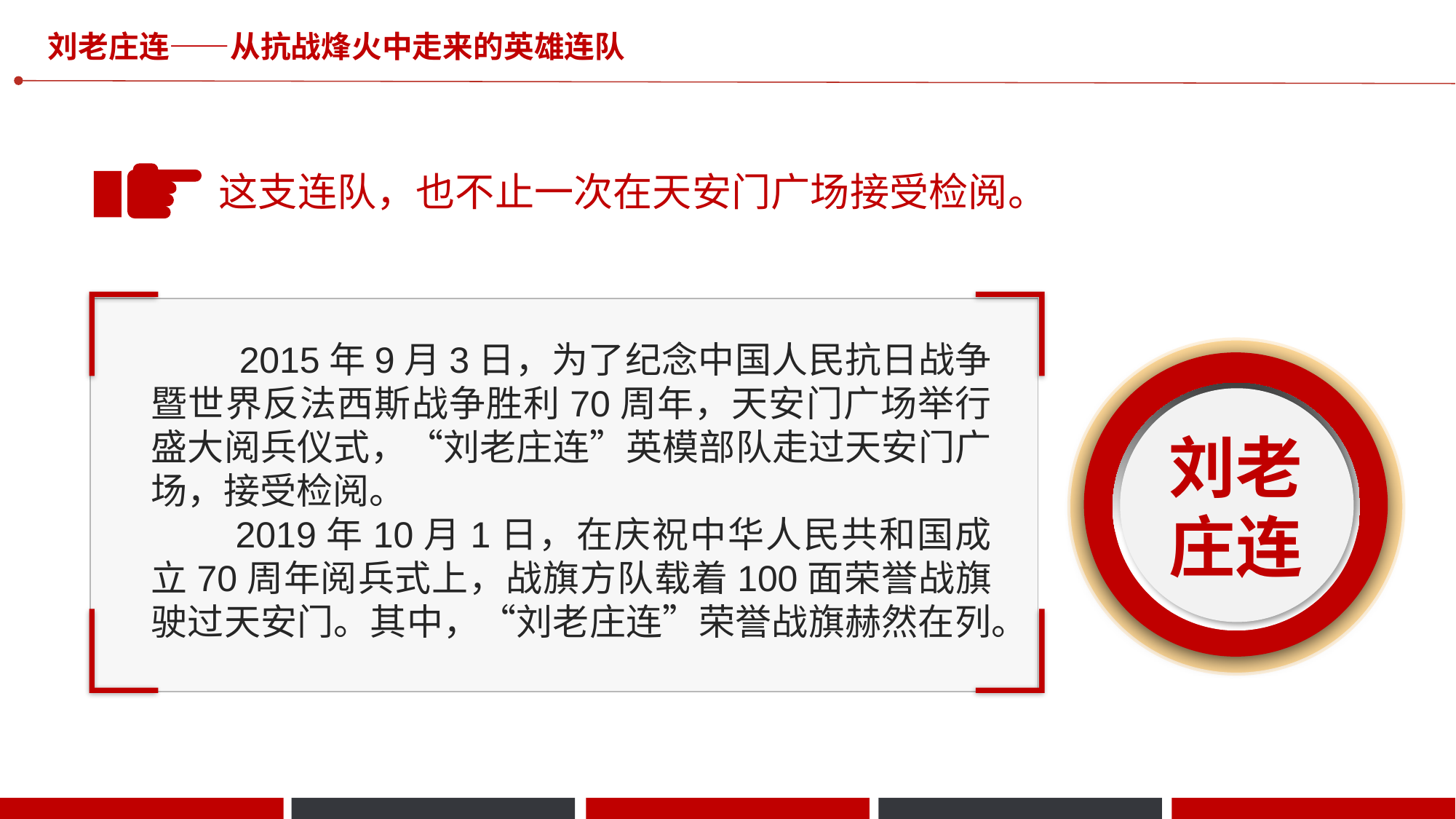

这支连队，也不止一次在天安门广场接受检阅。

　     2015年9月3日，为了纪念中国人民抗日战争暨世界反法西斯战争胜利70周年，天安门广场举行盛大阅兵仪式，“刘老庄连”英模部队走过天安门广场，接受检阅。
　　2019年10月1日，在庆祝中华人民共和国成立70周年阅兵式上，战旗方队载着100面荣誉战旗驶过天安门。其中，“刘老庄连”荣誉战旗赫然在列。

刘老
庄连